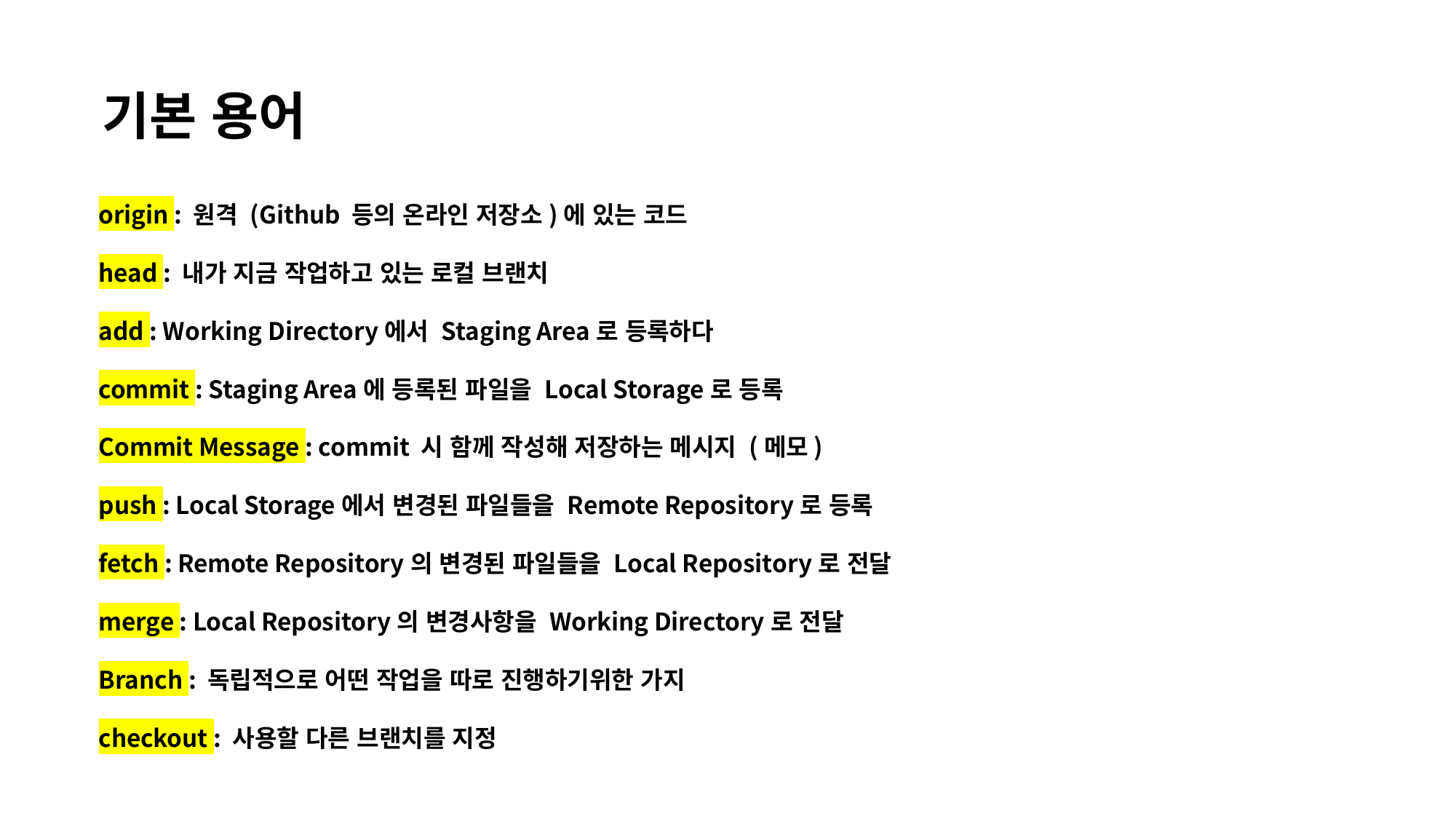

기본 용어
origin : 원격 (Github 등의 온라인 저장소)에 있는 코드
head : 내가 지금 작업하고 있는 로컬 브랜치
add : Working Directory에서 Staging Area로 등록하다
commit : Staging Area에 등록된 파일을 Local Storage로 등록
Commit Message : commit 시 함께 작성해 저장하는 메시지 (메모)
push : Local Storage에서 변경된 파일들을 Remote Repository로 등록
fetch : Remote Repository의 변경된 파일들을 Local Repository로 전달
merge : Local Repository의 변경사항을 Working Directory로 전달
Branch : 독립적으로 어떤 작업을 따로 진행하기위한 가지
checkout : 사용할 다른 브랜치를 지정